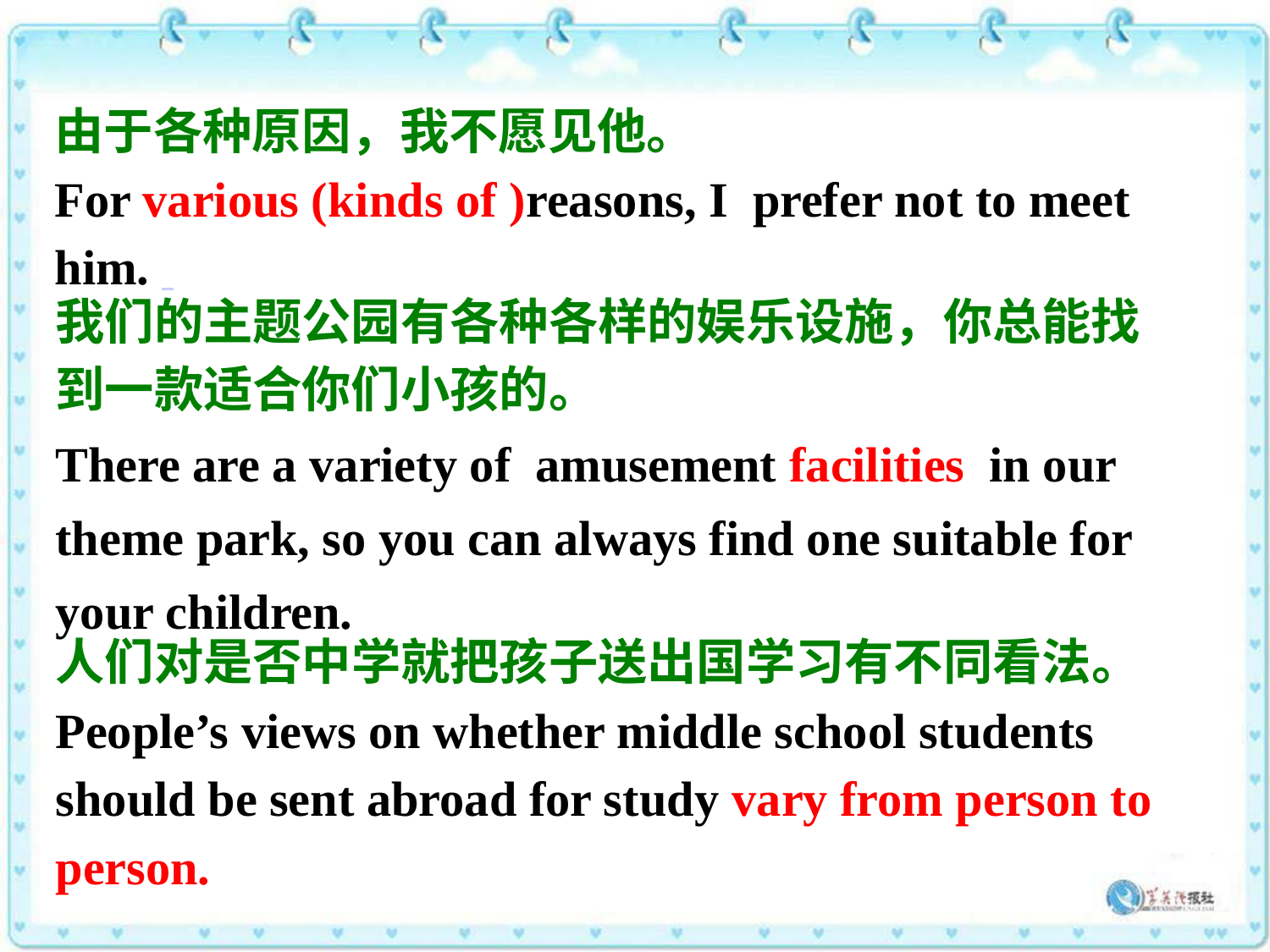

由于各种原因，我不愿见他。
For various (kinds of )reasons, I  prefer not to meet him.
我们的主题公园有各种各样的娱乐设施，你总能找到一款适合你们小孩的。
There are a variety of  amusement facilities  in our theme park, so you can always find one suitable for your children.

人们对是否中学就把孩子送出国学习有不同看法。
People’s views on whether middle school students
should be sent abroad for study vary from person to
person.